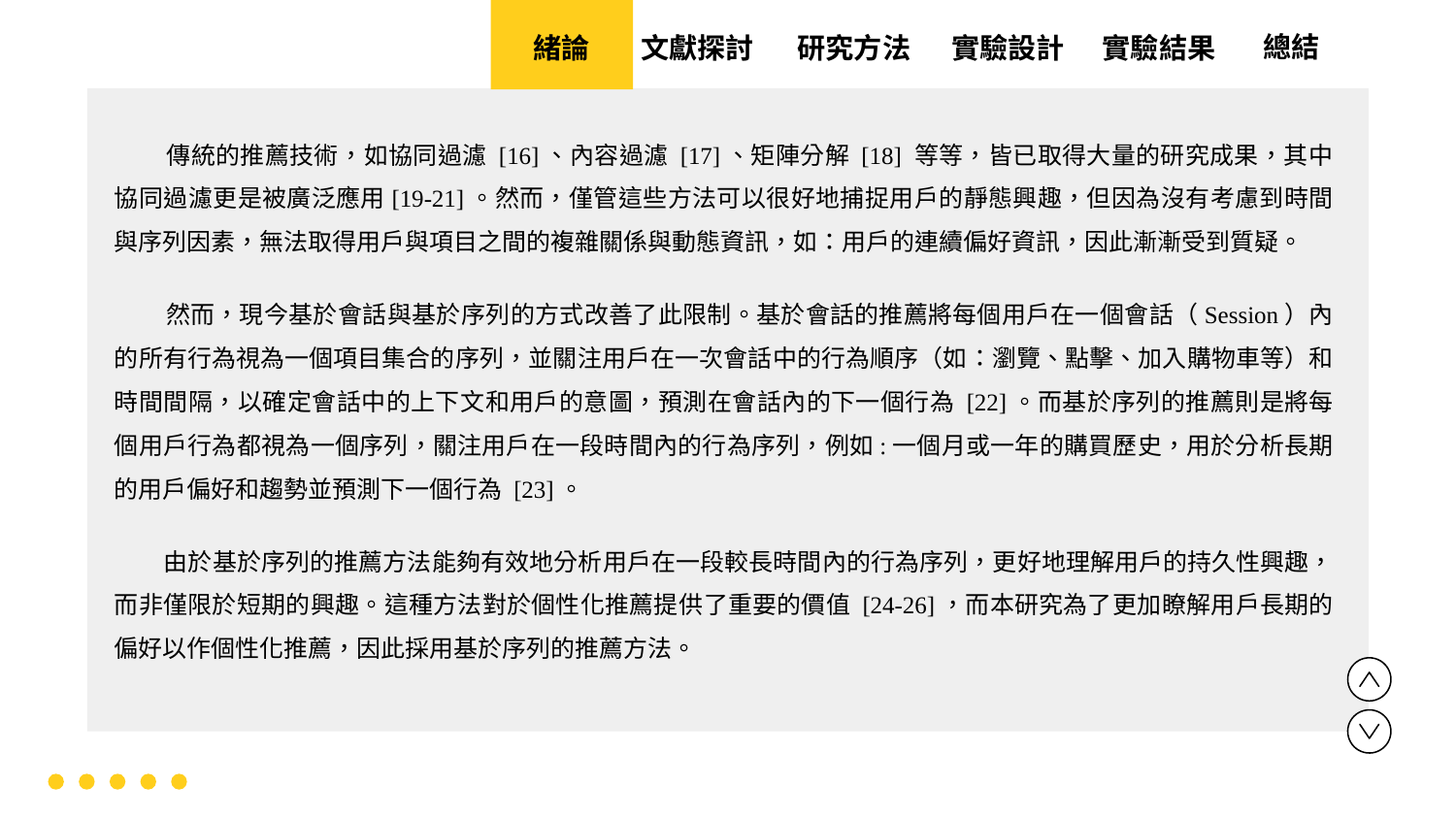

實驗設計
實驗結果
文獻探討
總結
緒論
研究方法
        傳統的推薦技術，如協同過濾 [16]、內容過濾 [17]、矩陣分解 [18] 等等，皆已取得大量的研究成果，其中協同過濾更是被廣泛應用[19-21]。然而，僅管這些方法可以很好地捕捉用戶的靜態興趣，但因為沒有考慮到時間與序列因素，無法取得用戶與項目之間的複雜關係與動態資訊，如：用戶的連續偏好資訊，因此漸漸受到質疑。

        然而，現今基於會話與基於序列的方式改善了此限制。基於會話的推薦將每個用戶在一個會話（Session）內的所有行為視為一個項目集合的序列，並關注用戶在一次會話中的行為順序（如：瀏覽、點擊、加入購物車等）和時間間隔，以確定會話中的上下文和用戶的意圖，預測在會話內的下一個行為 [22]。而基於序列的推薦則是將每個用戶行為都視為一個序列，關注用戶在一段時間內的行為序列，例如:一個月或一年的購買歷史，用於分析長期的用戶偏好和趨勢並預測下一個行為 [23]。

        由於基於序列的推薦方法能夠有效地分析用戶在一段較長時間內的行為序列，更好地理解用戶的持久性興趣，而非僅限於短期的興趣。這種方法對於個性化推薦提供了重要的價值 [24-26]，而本研究為了更加瞭解用戶長期的偏好以作個性化推薦，因此採用基於序列的推薦方法。